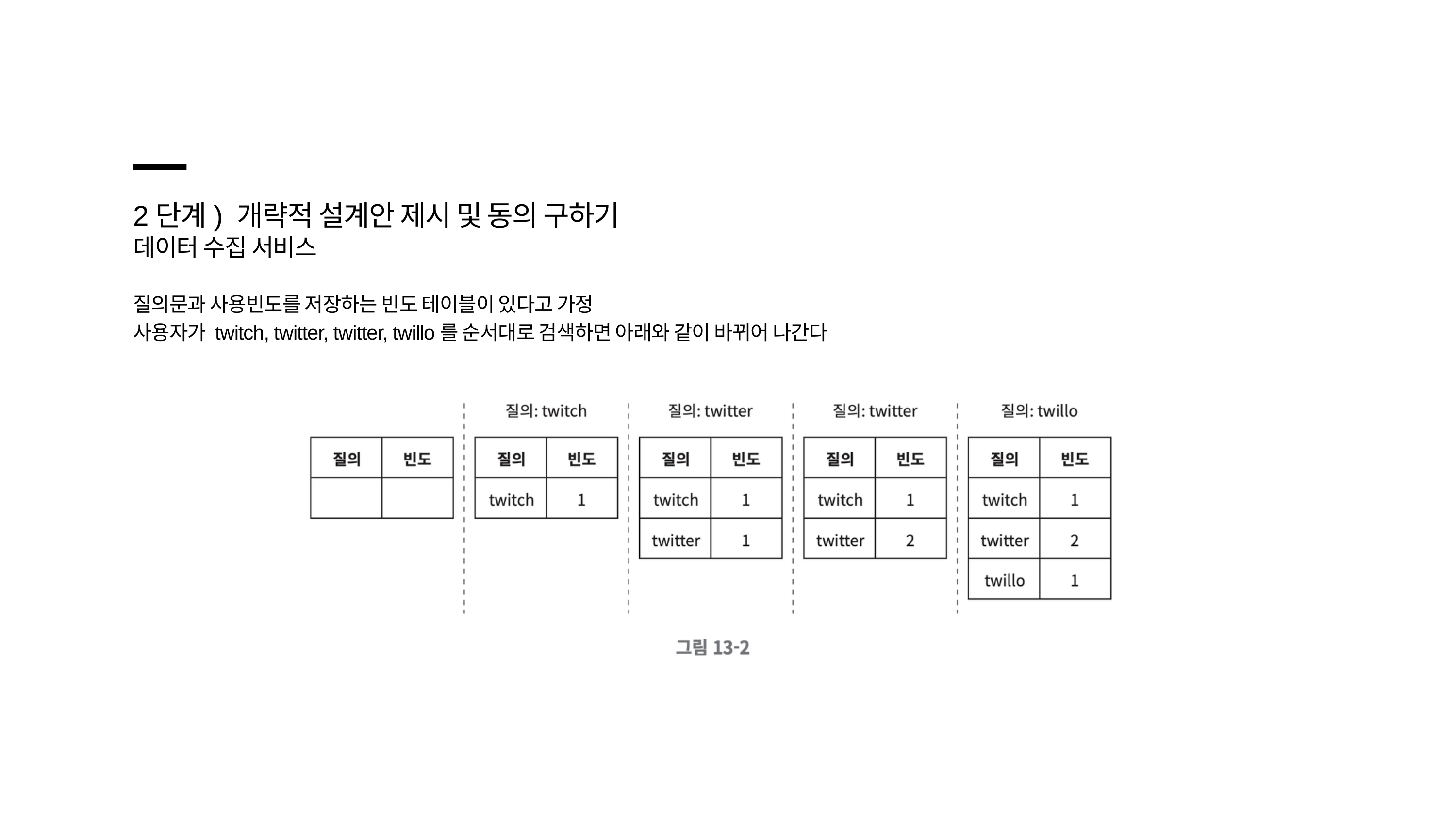

2단계) 개략적 설계안 제시 및 동의 구하기
데이터 수집 서비스
질의문과 사용빈도를 저장하는 빈도 테이블이 있다고 가정
사용자가 twitch, twitter, twitter, twillo를 순서대로 검색하면 아래와 같이 바뀌어 나간다